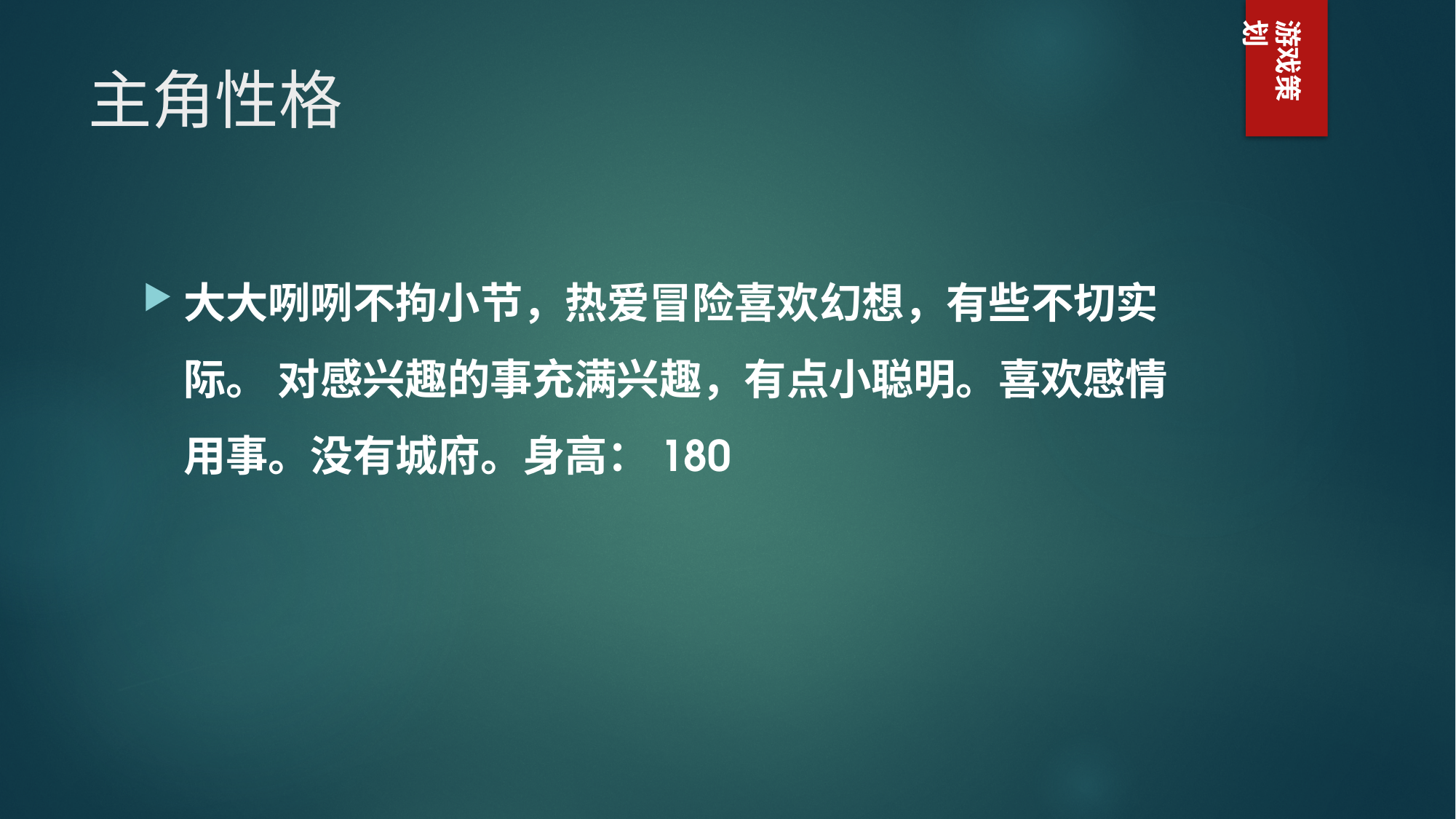

游戏策划
# 主角性格
大大咧咧不拘小节，热爱冒险喜欢幻想，有些不切实际。 对感兴趣的事充满兴趣，有点小聪明。喜欢感情用事。没有城府。身高：180